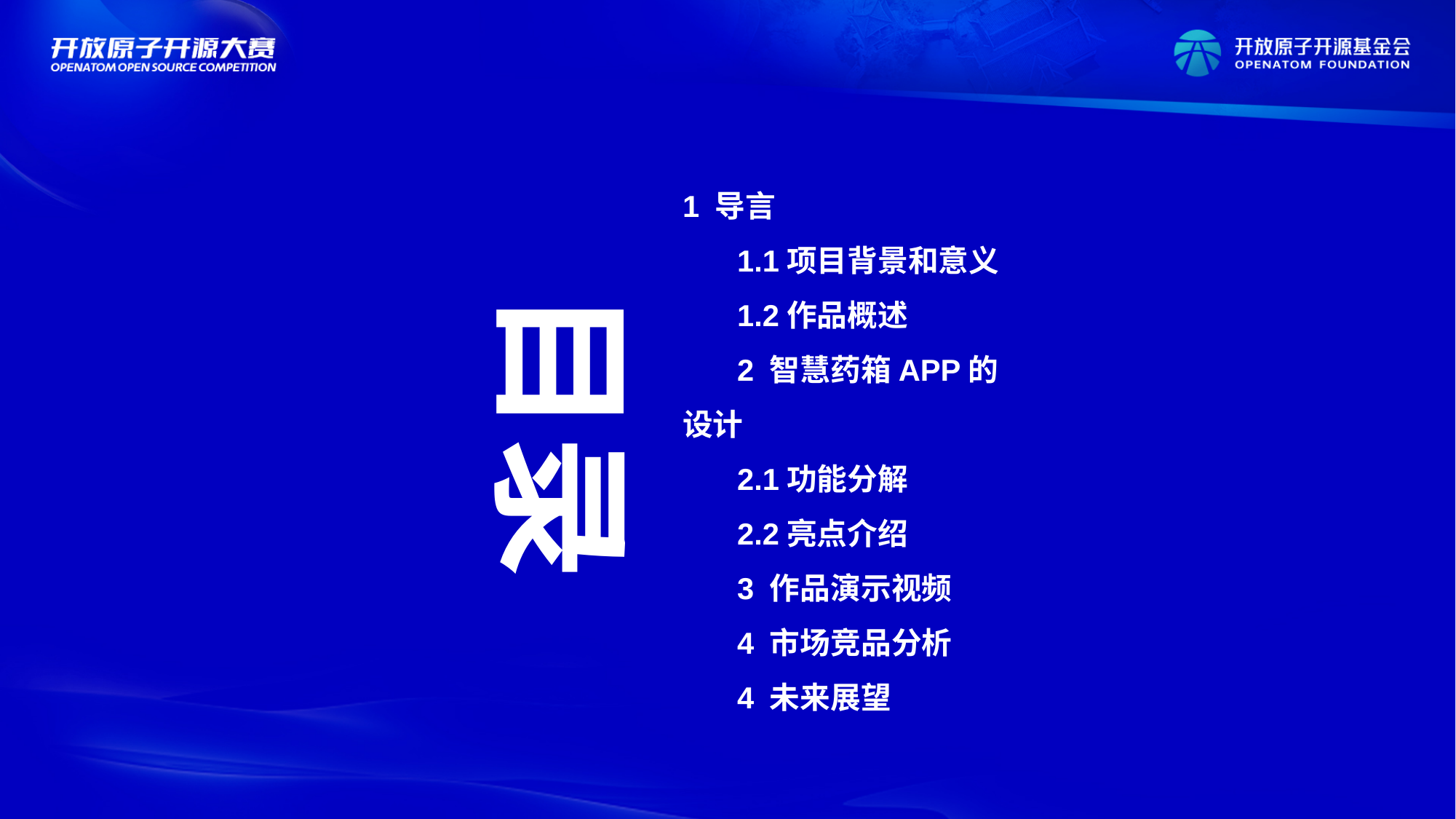

1 导言
1.1项目背景和意义
1.2作品概述
2 智慧药箱APP的设计
2.1功能分解
2.2亮点介绍
3 作品演示视频
4 市场竞品分析
4 未来展望

目录